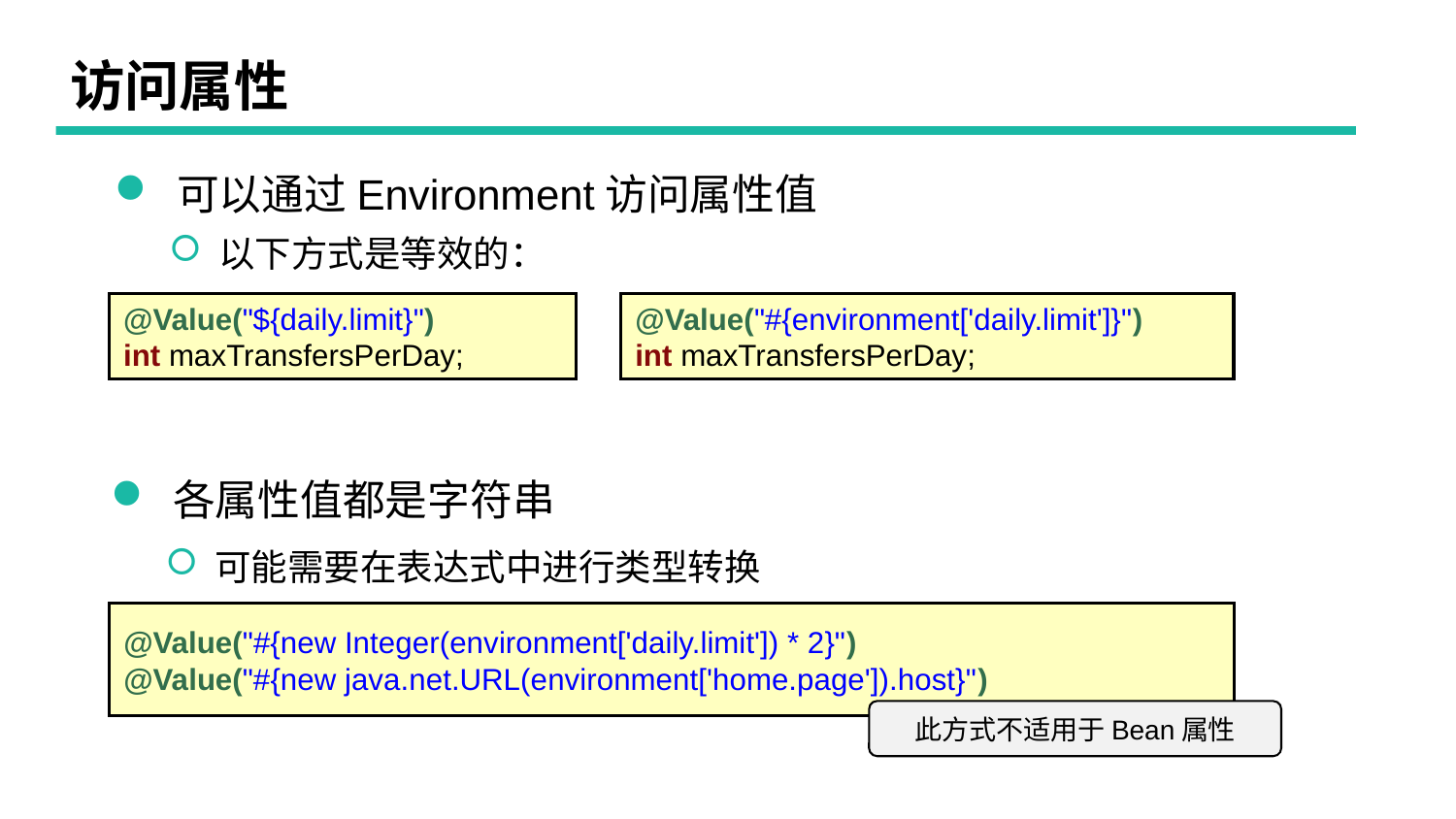

# 访问属性
 可以通过Environment访问属性值
 以下方式是等效的：
@Value("${daily.limit}")
int maxTransfersPerDay;
@Value("#{environment['daily.limit']}")
int maxTransfersPerDay;
 各属性值都是字符串
 可能需要在表达式中进行类型转换
@Value("#{new Integer(environment['daily.limit']) * 2}")
@Value("#{new java.net.URL(environment['home.page']).host}")
此方式不适用于Bean属性